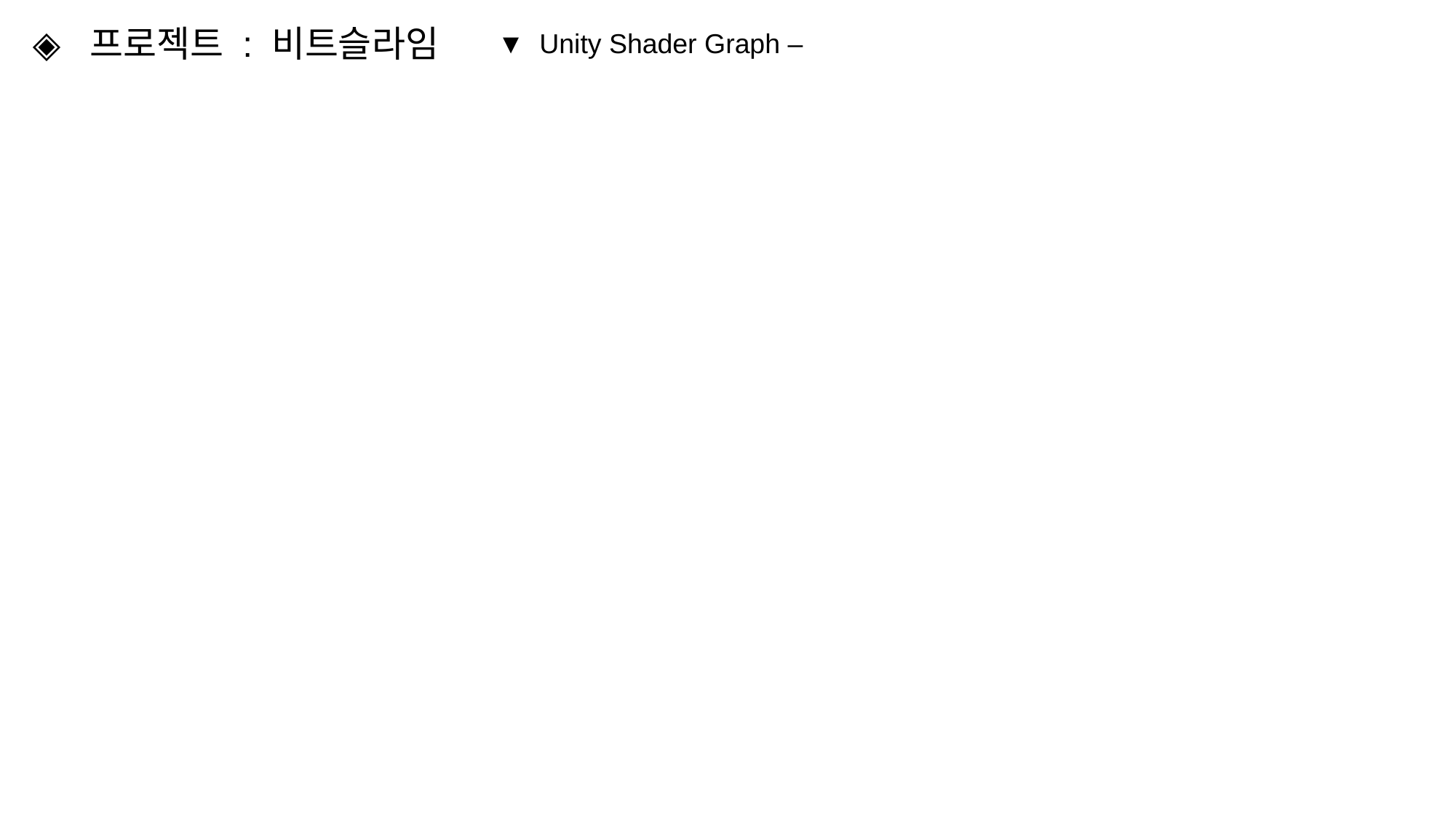

◈  프로젝트 : 비트슬라임

▼  Unity Shader Graph –